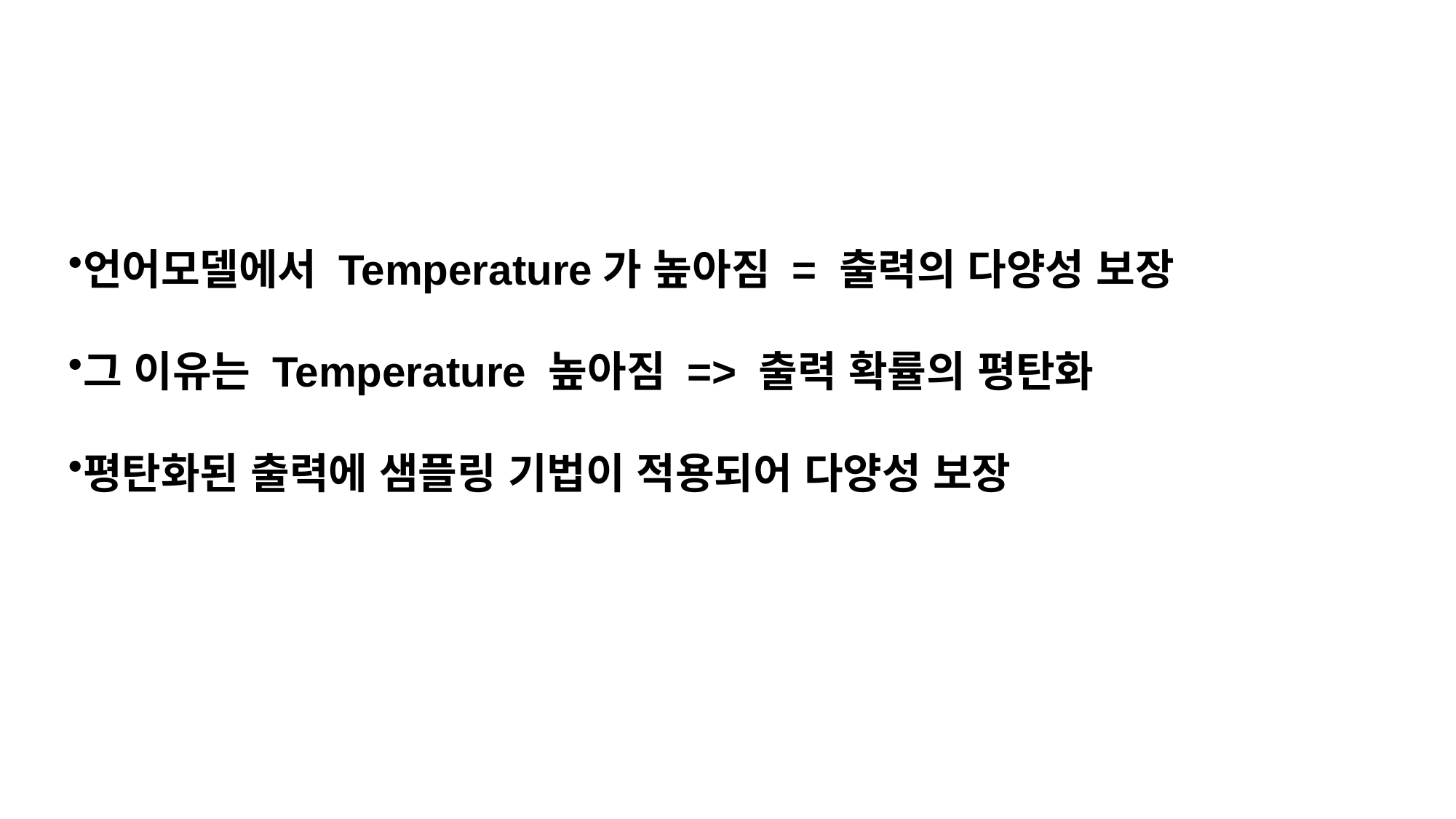

언어모델에서 Temperature가 높아짐 = 출력의 다양성 보장

그 이유는 Temperature 높아짐 => 출력 확률의 평탄화

평탄화된 출력에 샘플링 기법이 적용되어 다양성 보장